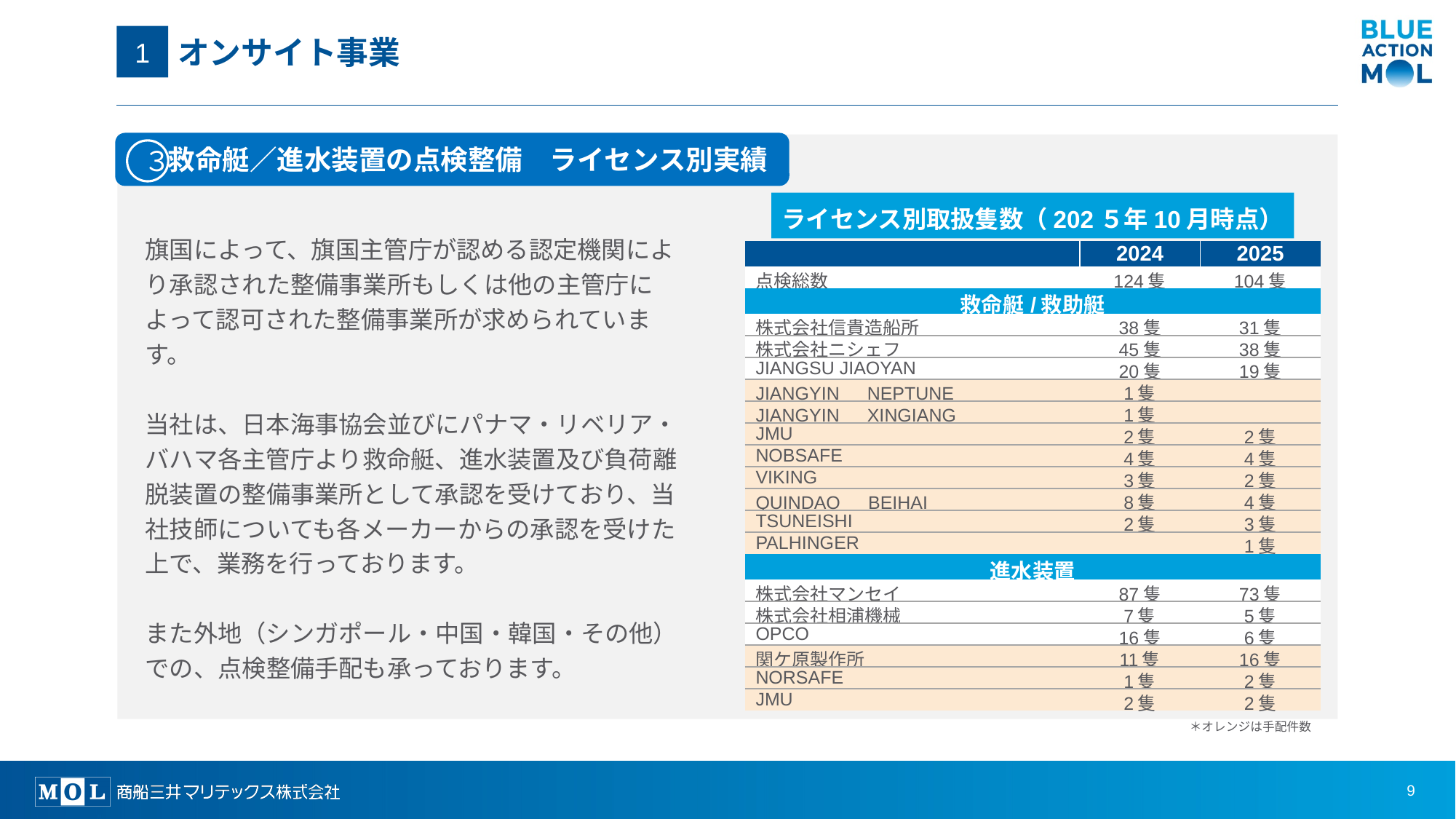

1
# オンサイト事業
    救命艇／進水装置の点検整備　ライセンス別実績

３
ライセンス別取扱隻数（202５年10月時点）
旗国によって、旗国主管庁が認める認定機関により承認された整備事業所もしくは他の主管庁によって認可された整備事業所が求められています。

当社は、日本海事協会並びにパナマ・リベリア・バハマ各主管庁より救命艇、進水装置及び負荷離脱装置の整備事業所として承認を受けており、当社技師についても各メーカーからの承認を受けた上で、業務を行っております。

また外地（シンガポール・中国・韓国・その他）での、点検整備手配も承っております。
|  | 2024 | 2025 |
| --- | --- | --- |
| 点検総数 | 124隻 | 104隻 |
| 救命艇/救助艇 |  |  |
| 株式会社信貴造船所 | 38隻 | 31隻 |
| 株式会社ニシェフ | 45隻 | 38隻 |
| JIANGSU JIAOYAN | 20隻 | 19隻 |
| JIANGYIN　NEPTUNE | 1隻 |  |
| JIANGYIN　XINGIANG | 1隻 |  |
| JMU | 2隻 | 2隻 |
| NOBSAFE | 4隻 | 4隻 |
| VIKING | 3隻 | 2隻 |
| QUINDAO　BEIHAI | 8隻 | 4隻 |
| TSUNEISHI | 2隻 | 3隻 |
| PALHINGER |  | 1隻 |
| 進水装置 |  |  |
| 株式会社マンセイ | 87隻 | 73隻 |
| 株式会社相浦機械 | 7隻 | 5隻 |
| OPCO | 16隻 | 6隻 |
| 関ケ原製作所 | 11隻 | 16隻 |
| NORSAFE | 1隻 | 2隻 |
| JMU | 2隻 | 2隻 |
＊オレンジは手配件数